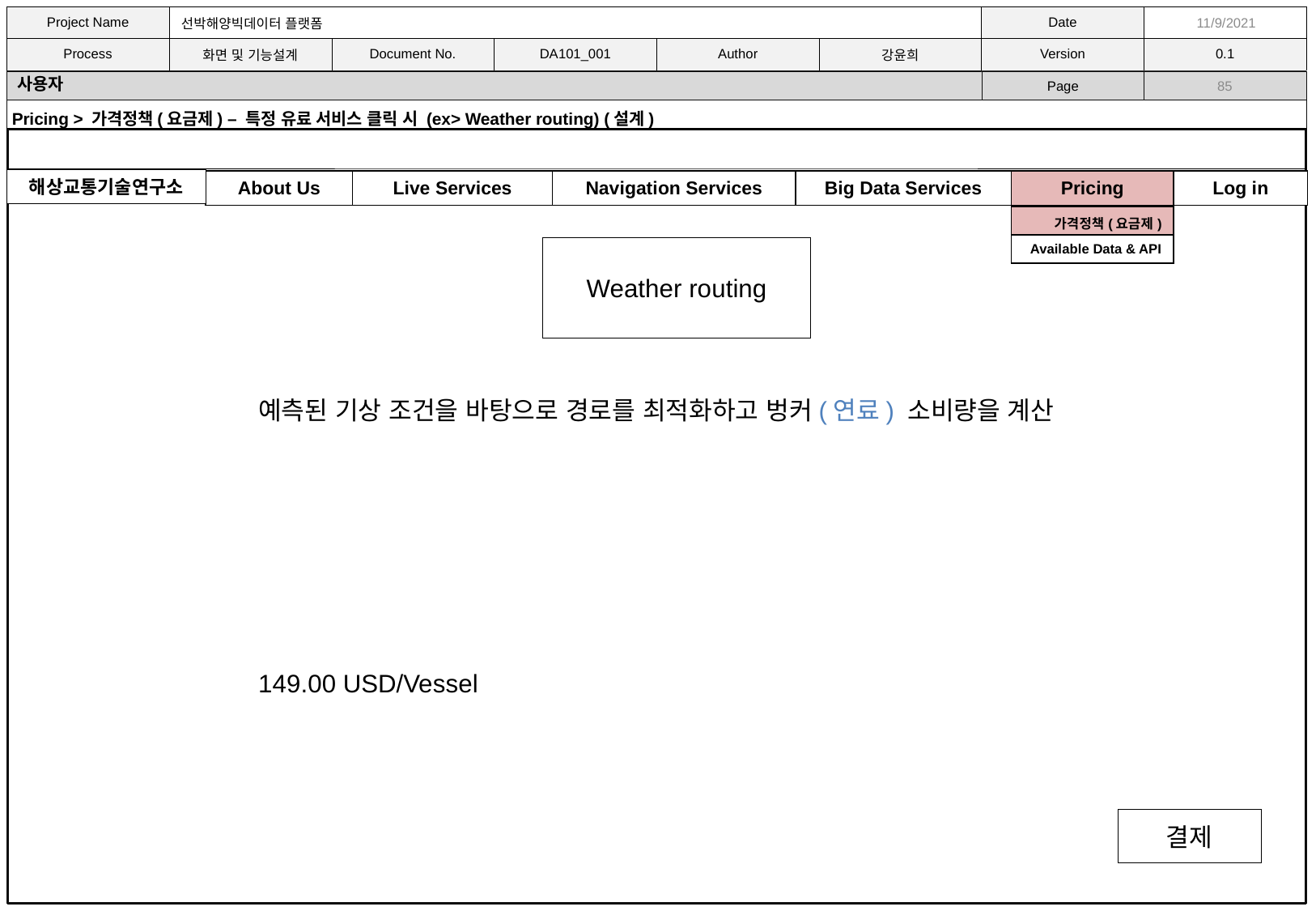

11/9/2021
사용자
85
Pricing > 가격정책(요금제) – 특정 유료 서비스 클릭 시 (ex> Weather routing) (설계)

해상교통기술연구소
| About Us | Live Services | Navigation Services | Big Data Services | Pricing | Log in |
| --- | --- | --- | --- | --- | --- |
| 가격정책(요금제) |
| --- |
| Available Data & API |
Weather routing
예측된 기상 조건을 바탕으로 경로를 최적화하고 벙커(연료) 소비량을 계산

149.00 USD/Vessel

결제